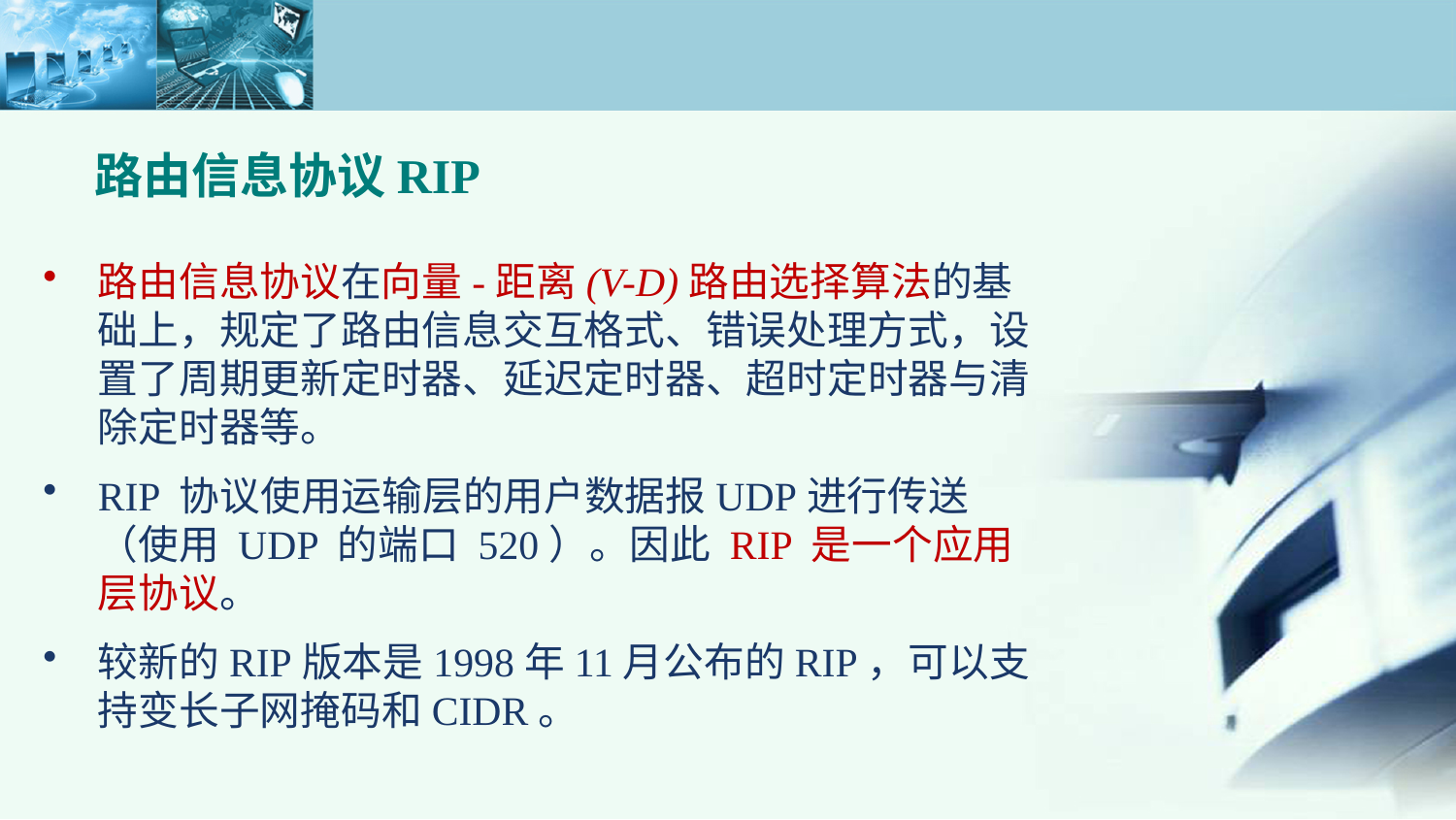

路由信息协议RIP
路由信息协议在向量-距离(V-D)路由选择算法的基础上，规定了路由信息交互格式、错误处理方式，设置了周期更新定时器、延迟定时器、超时定时器与清除定时器等。
RIP 协议使用运输层的用户数据报UDP进行传送（使用 UDP 的端口 520）。因此 RIP 是一个应用层协议。
较新的RIP版本是1998年11月公布的RIP，可以支持变长子网掩码和CIDR。